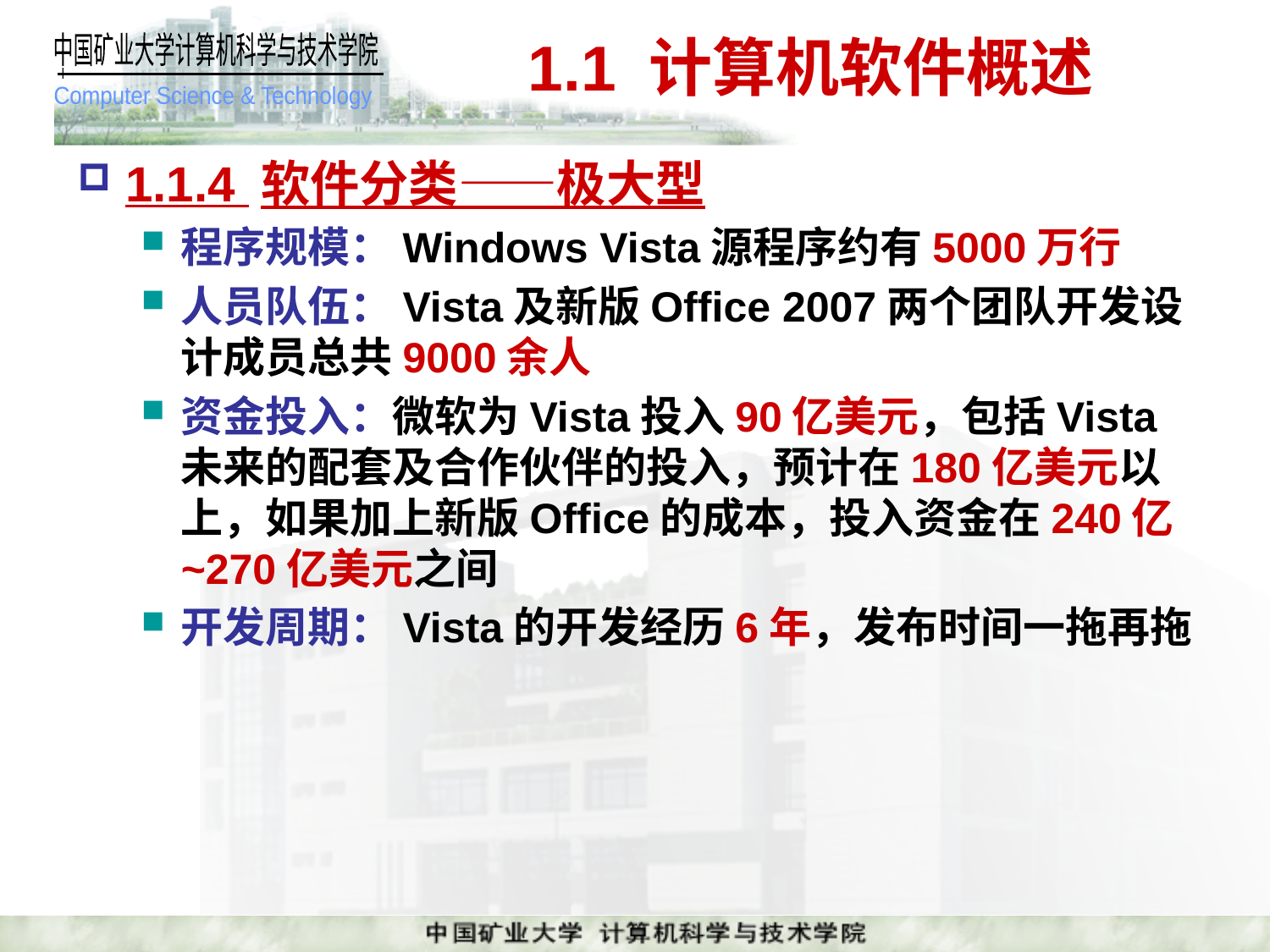

# 1.1 计算机软件概述
1.1.4 软件分类——极大型
程序规模：Windows Vista源程序约有5000万行
人员队伍：Vista及新版Office 2007两个团队开发设计成员总共9000余人
资金投入：微软为Vista投入90亿美元，包括Vista未来的配套及合作伙伴的投入，预计在180亿美元以上，如果加上新版Office的成本，投入资金在240亿~270亿美元之间
开发周期：Vista的开发经历6年，发布时间一拖再拖
39